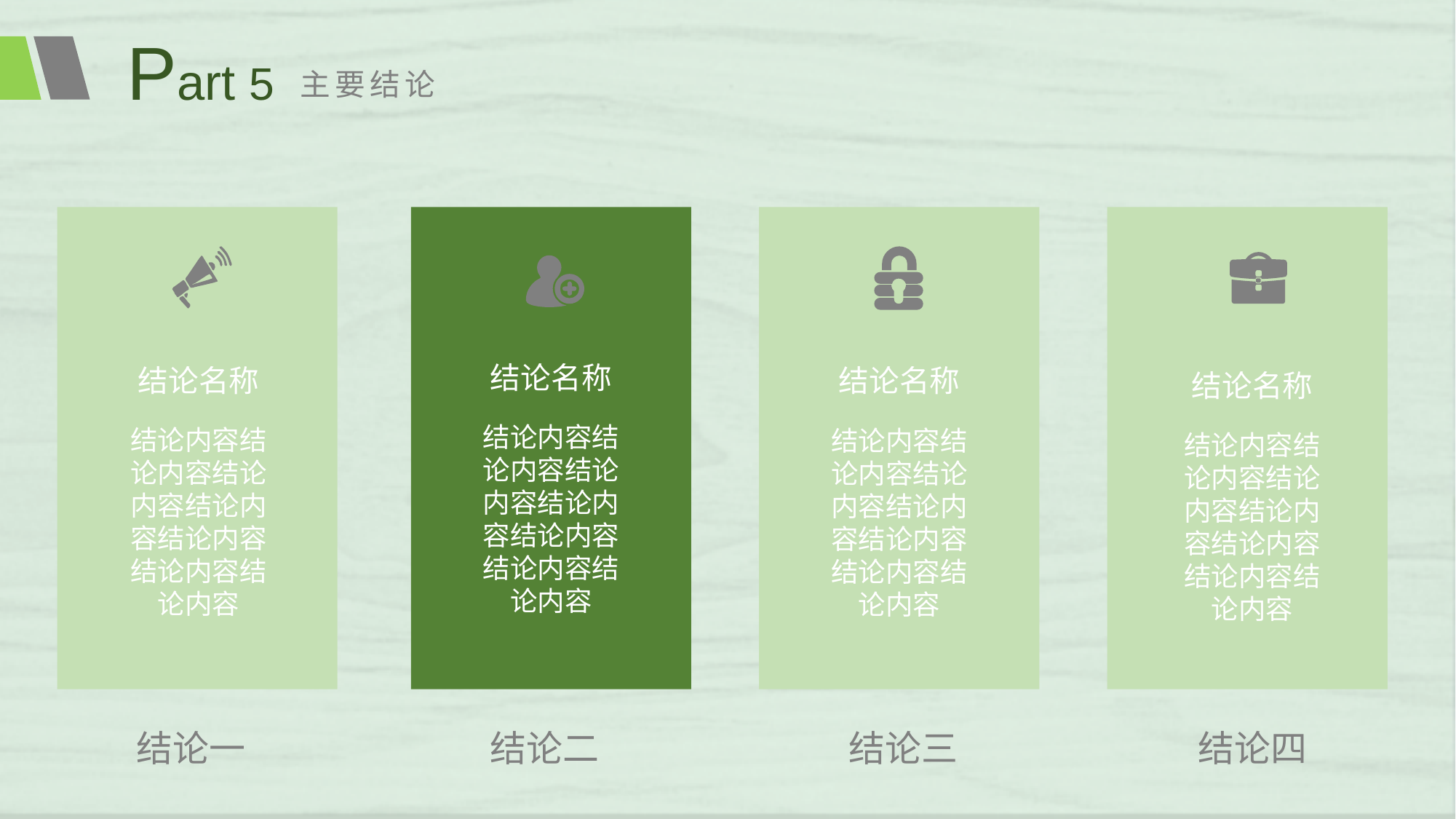

Part 5
主要结论

结论名称
结论名称
结论名称
结论名称
结论内容结论内容结论内容结论内容结论内容结论内容结论内容
结论内容结论内容结论内容结论内容结论内容结论内容结论内容
结论内容结论内容结论内容结论内容结论内容结论内容结论内容
结论内容结论内容结论内容结论内容结论内容结论内容结论内容
结论一
结论二
结论三
结论四